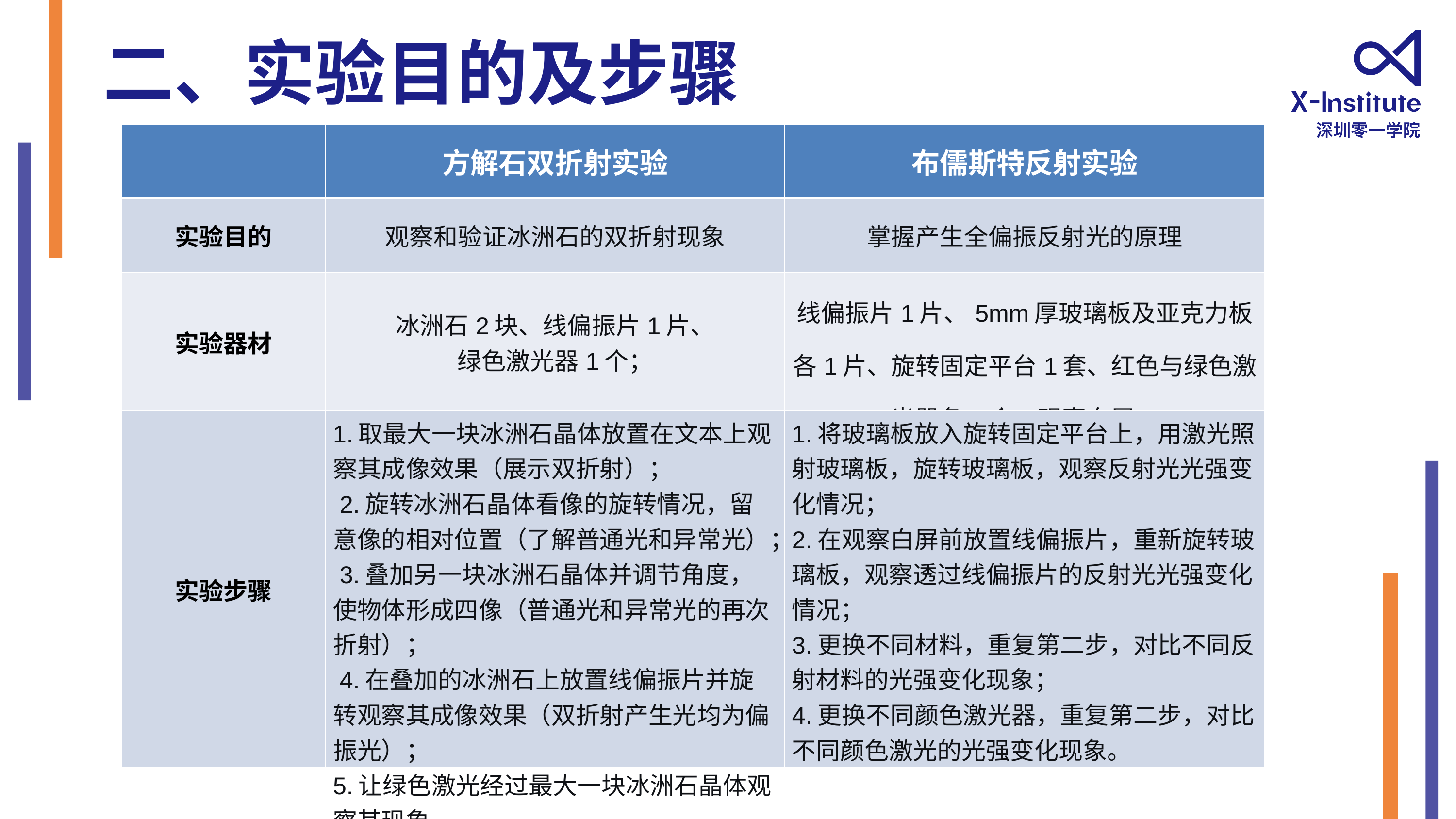

二、实验目的及步骤

|  | 方解石双折射实验 | 布儒斯特反射实验 |
| --- | --- | --- |
| 实验目的 | 观察和验证冰洲石的双折射现象 | 掌握产生全偏振反射光的原理 |
| 实验器材 | 冰洲石2块、线偏振片1片、 绿色激光器1个； | 线偏振片1片、5mm厚玻璃板及亚克力板各1片、旋转固定平台1套、红色与绿色激光器各1个、观察白屏； |
| 实验步骤 | 1.取最大一块冰洲石晶体放置在文本上观察其成像效果（展示双折射）； 2.旋转冰洲石晶体看像的旋转情况，留意像的相对位置（了解普通光和异常光）； 3.叠加另一块冰洲石晶体并调节角度，使物体形成四像（普通光和异常光的再次折射）； 4.在叠加的冰洲石上放置线偏振片并旋转观察其成像效果（双折射产生光均为偏振光）； 5.让绿色激光经过最大一块冰洲石晶体观察其现象。 | 1.将玻璃板放入旋转固定平台上，用激光照射玻璃板，旋转玻璃板，观察反射光光强变化情况； 2.在观察白屏前放置线偏振片，重新旋转玻璃板，观察透过线偏振片的反射光光强变化情况； 3.更换不同材料，重复第二步，对比不同反射材料的光强变化现象； 4.更换不同颜色激光器，重复第二步，对比不同颜色激光的光强变化现象。 |